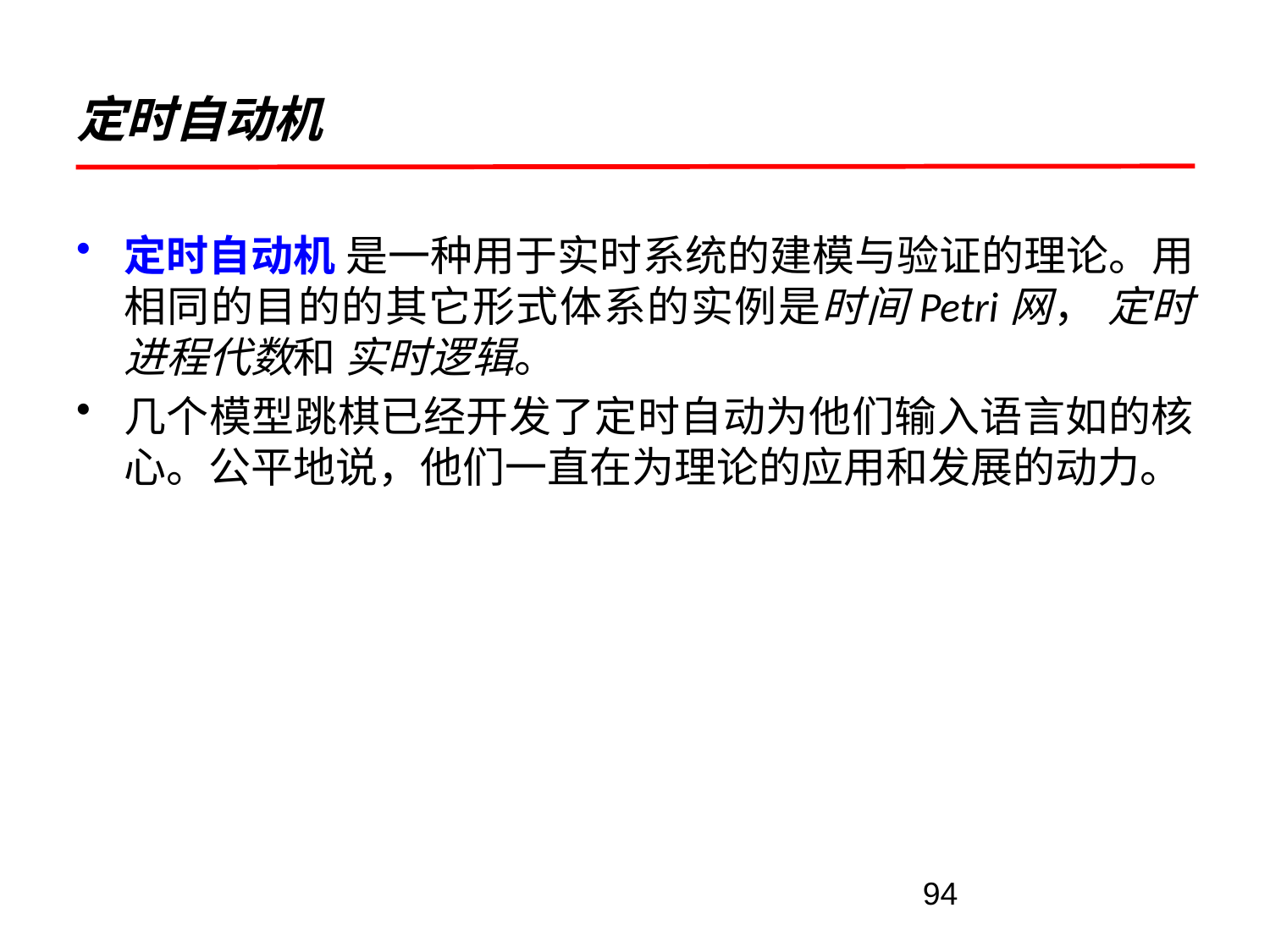

# 定时自动机
定时自动机 是一种用于实时系统的建模与验证的理论。用相同的目的的其它形式体系的实例是时间Petri网， 定时进程代数和 实时逻辑。
几个模型跳棋已经开发了定时自动为他们输入语言如的核心。公平地说，他们一直在为理论的应用和发展的动力。
94